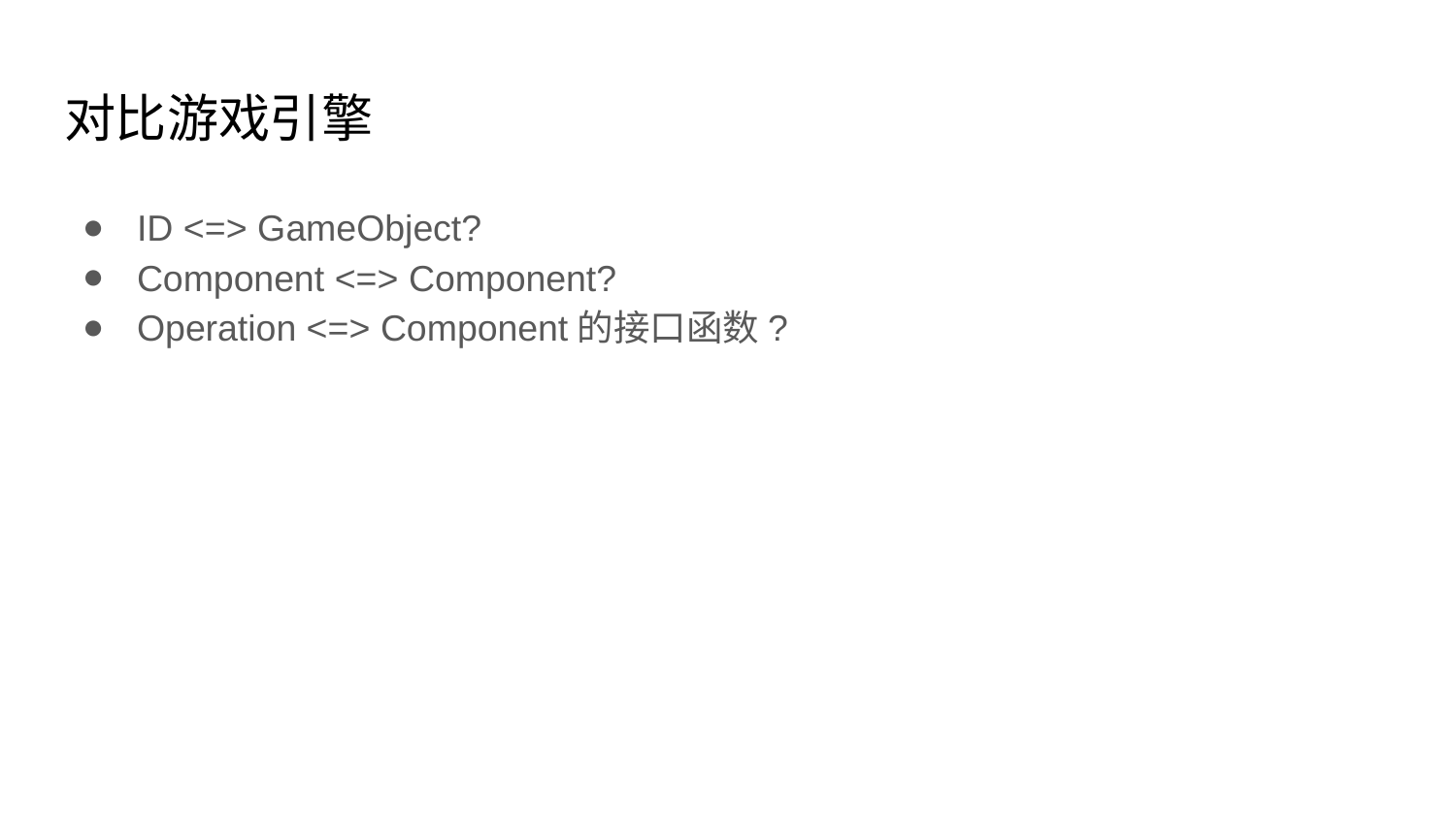

# 对比游戏引擎
ID <=> GameObject?
Component <=> Component?
Operation <=> Component的接口函数?